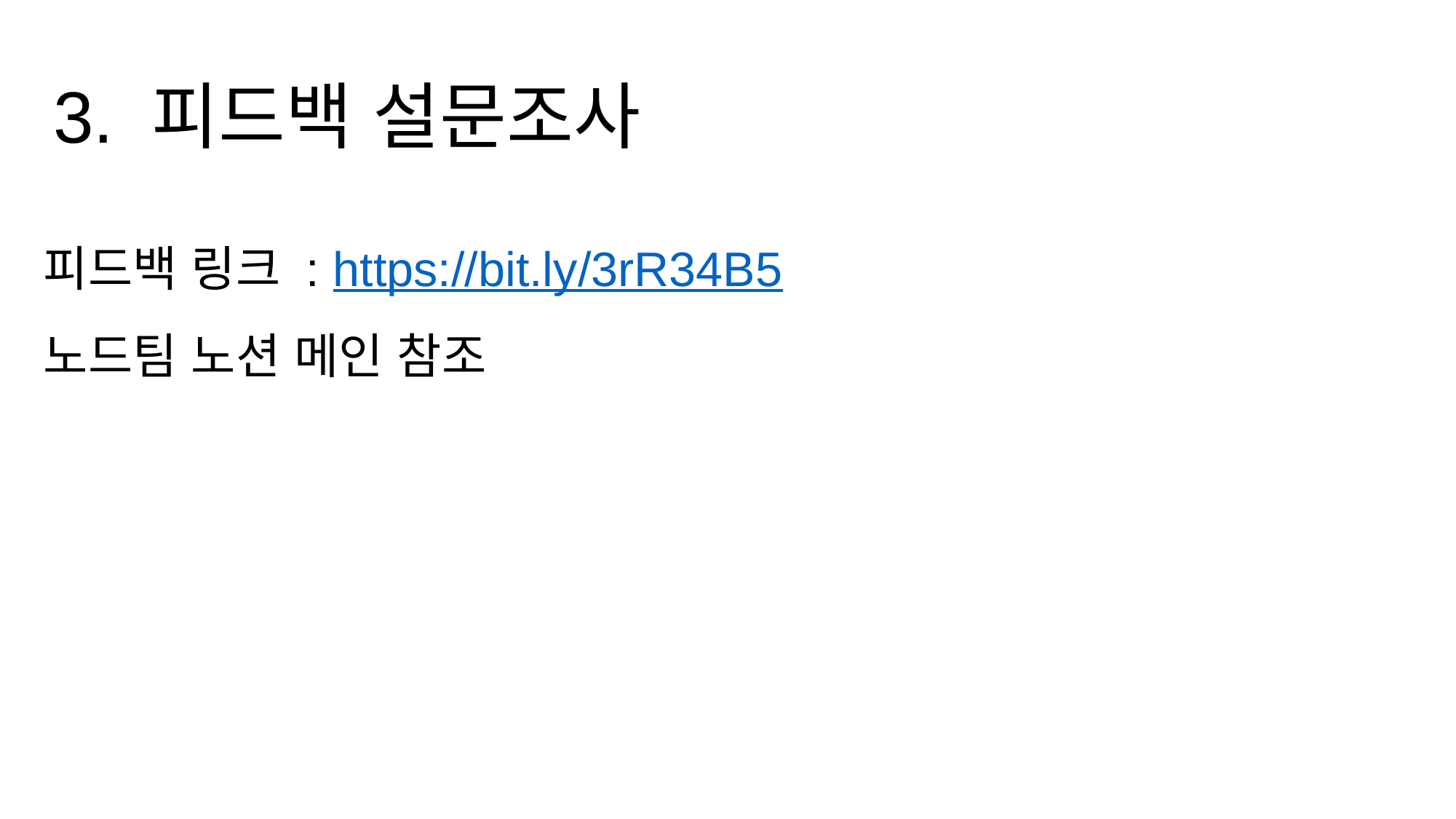

3. 피드백 설문조사
피드백 링크 : https://bit.ly/3rR34B5
노드팀 노션 메인 참조